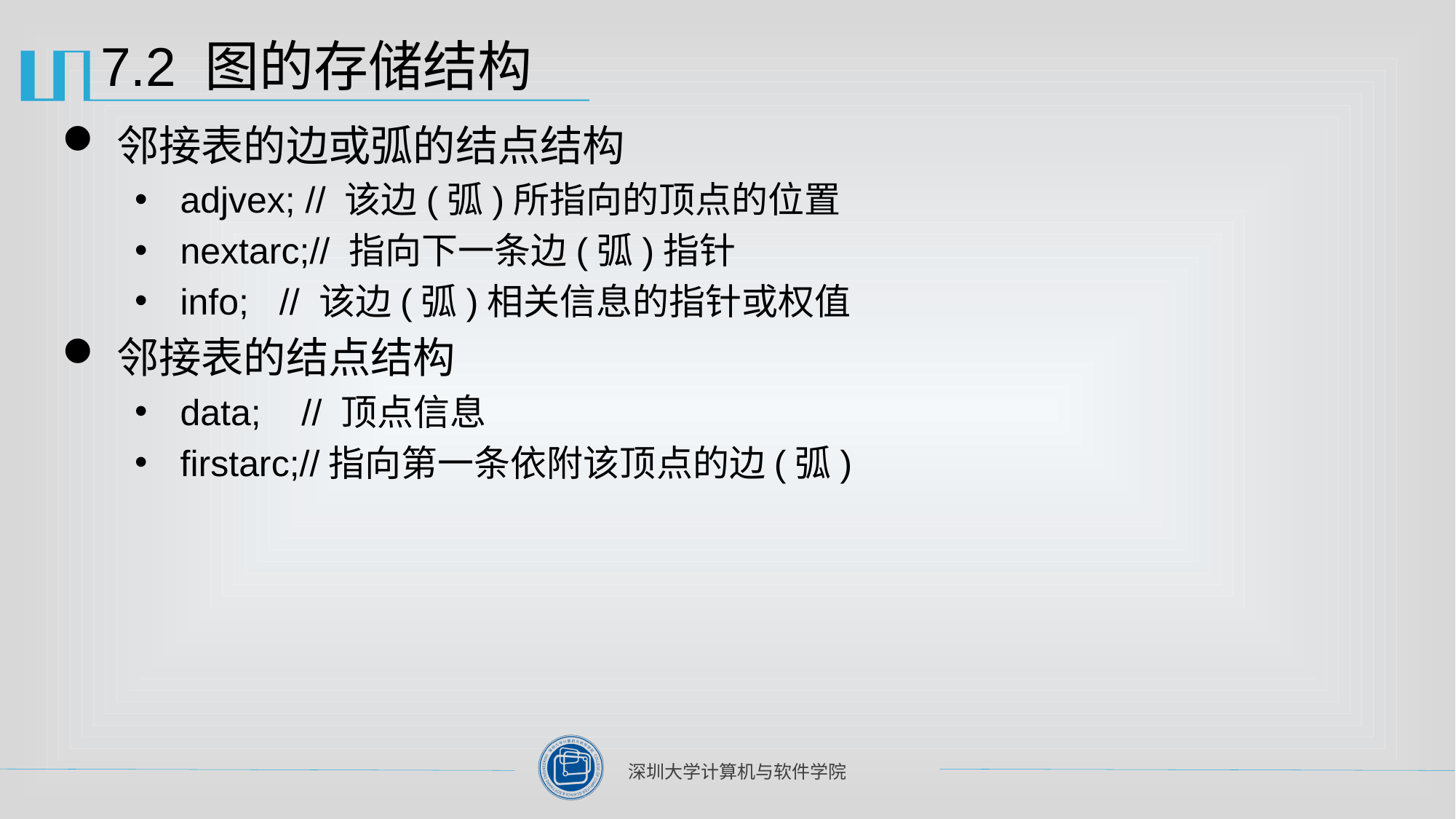

# 7.2 图的存储结构
邻接表的边或弧的结点结构
adjvex; // 该边(弧)所指向的顶点的位置
nextarc;// 指向下一条边(弧)指针
info;   // 该边(弧)相关信息的指针或权值
邻接表的结点结构
data;    // 顶点信息
firstarc;//指向第一条依附该顶点的边(弧)

37